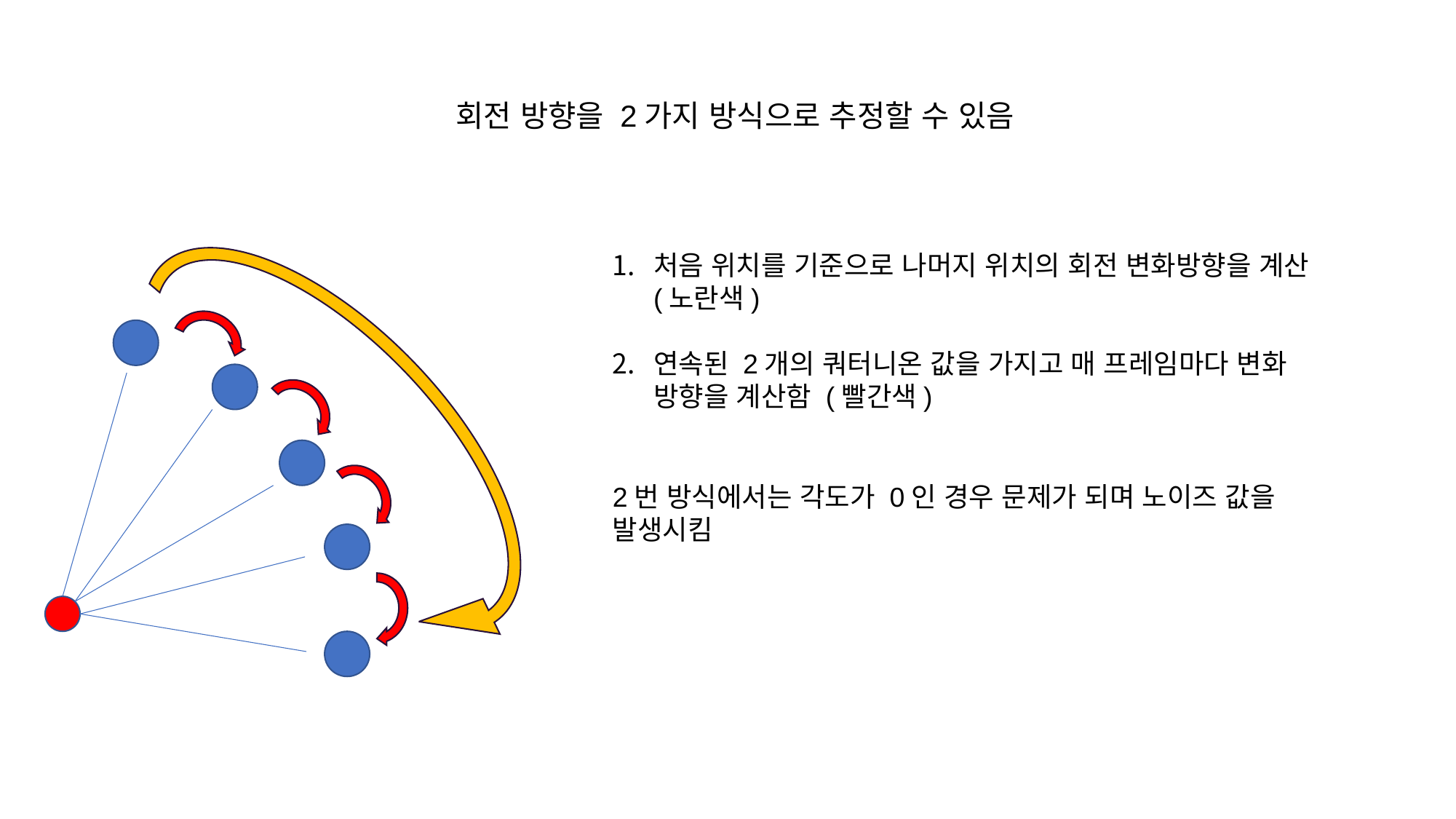

회전 방향을 2가지 방식으로 추정할 수 있음
처음 위치를 기준으로 나머지 위치의 회전 변화방향을 계산 (노란색)

연속된 2개의 쿼터니온 값을 가지고 매 프레임마다 변화 방향을 계산함 (빨간색)

2번 방식에서는 각도가 0인 경우 문제가 되며 노이즈 값을 발생시킴